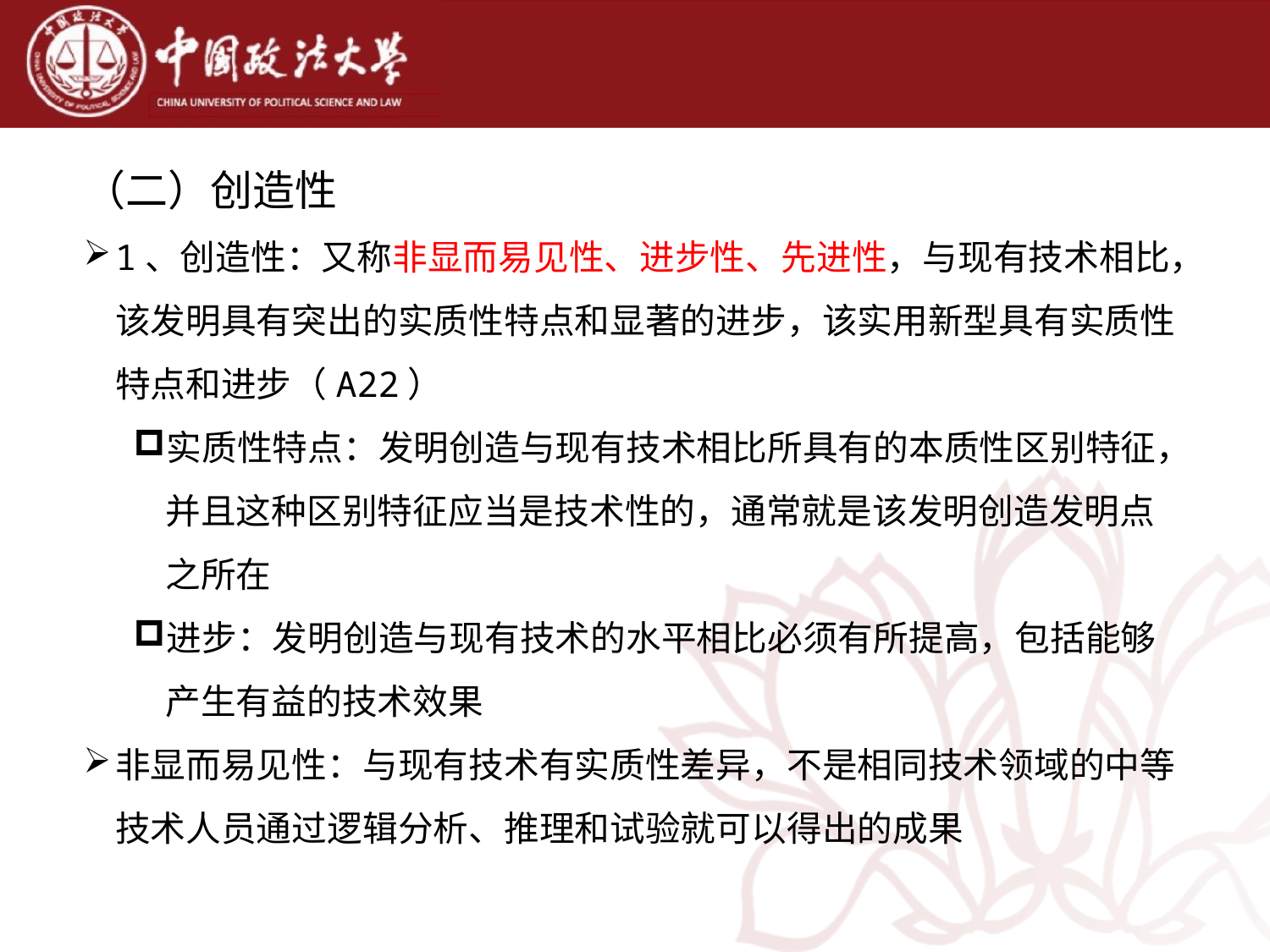

（二）创造性
1、创造性：又称非显而易见性、进步性、先进性，与现有技术相比，该发明具有突出的实质性特点和显著的进步，该实用新型具有实质性特点和进步（A22）
实质性特点：发明创造与现有技术相比所具有的本质性区别特征，并且这种区别特征应当是技术性的，通常就是该发明创造发明点之所在
进步：发明创造与现有技术的水平相比必须有所提高，包括能够产生有益的技术效果
非显而易见性：与现有技术有实质性差异，不是相同技术领域的中等技术人员通过逻辑分析、推理和试验就可以得出的成果